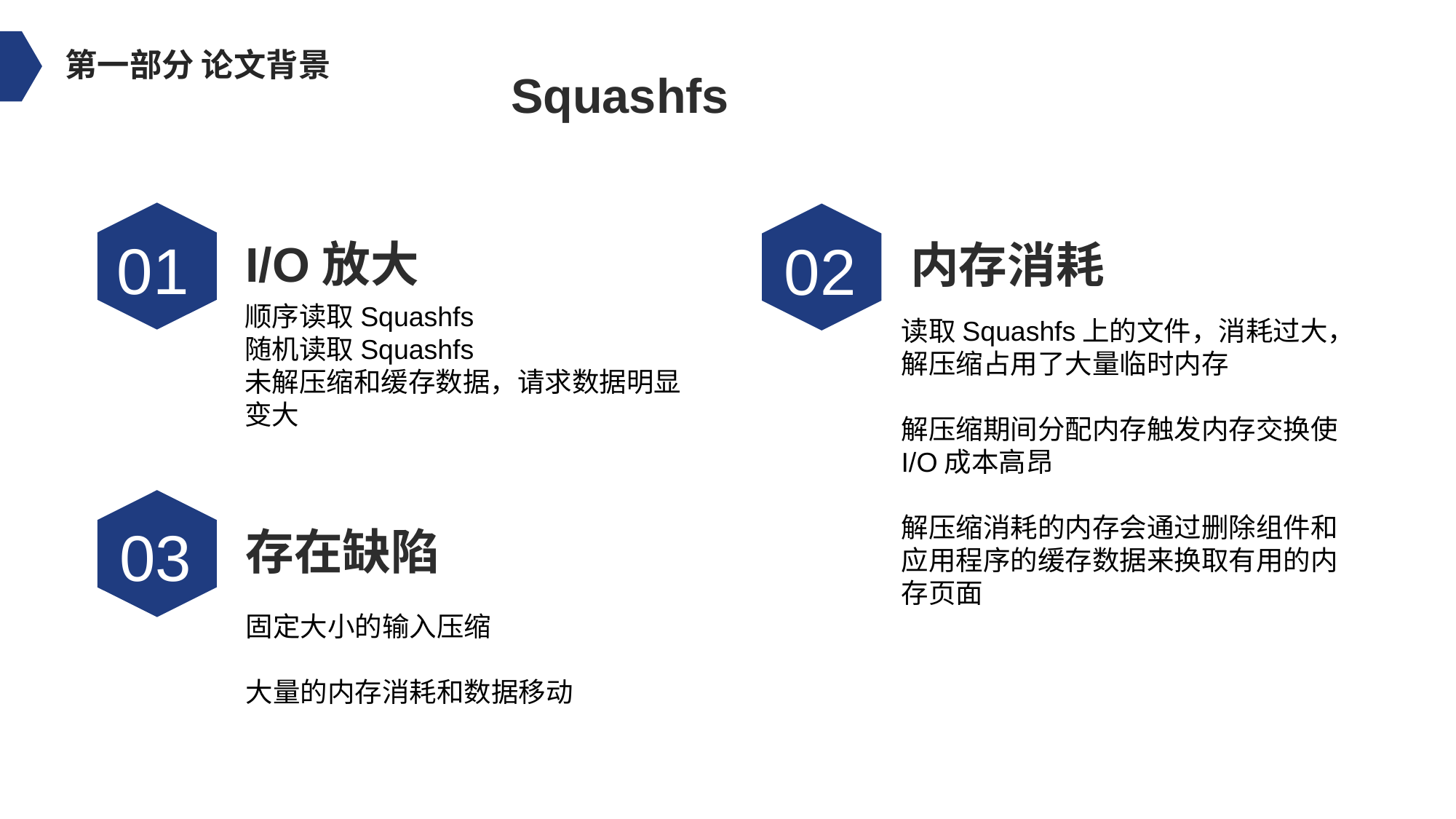

第一部分 论文背景
Squashfs

01
02
I/O放大
内存消耗
顺序读取Squashfs
随机读取Squashfs
未解压缩和缓存数据，请求数据明显变大
读取Squashfs上的文件，消耗过大，解压缩占用了大量临时内存

解压缩期间分配内存触发内存交换使I/O成本高昂

解压缩消耗的内存会通过删除组件和应用程序的缓存数据来换取有用的内存页面

03
存在缺陷

固定大小的输入压缩

大量的内存消耗和数据移动